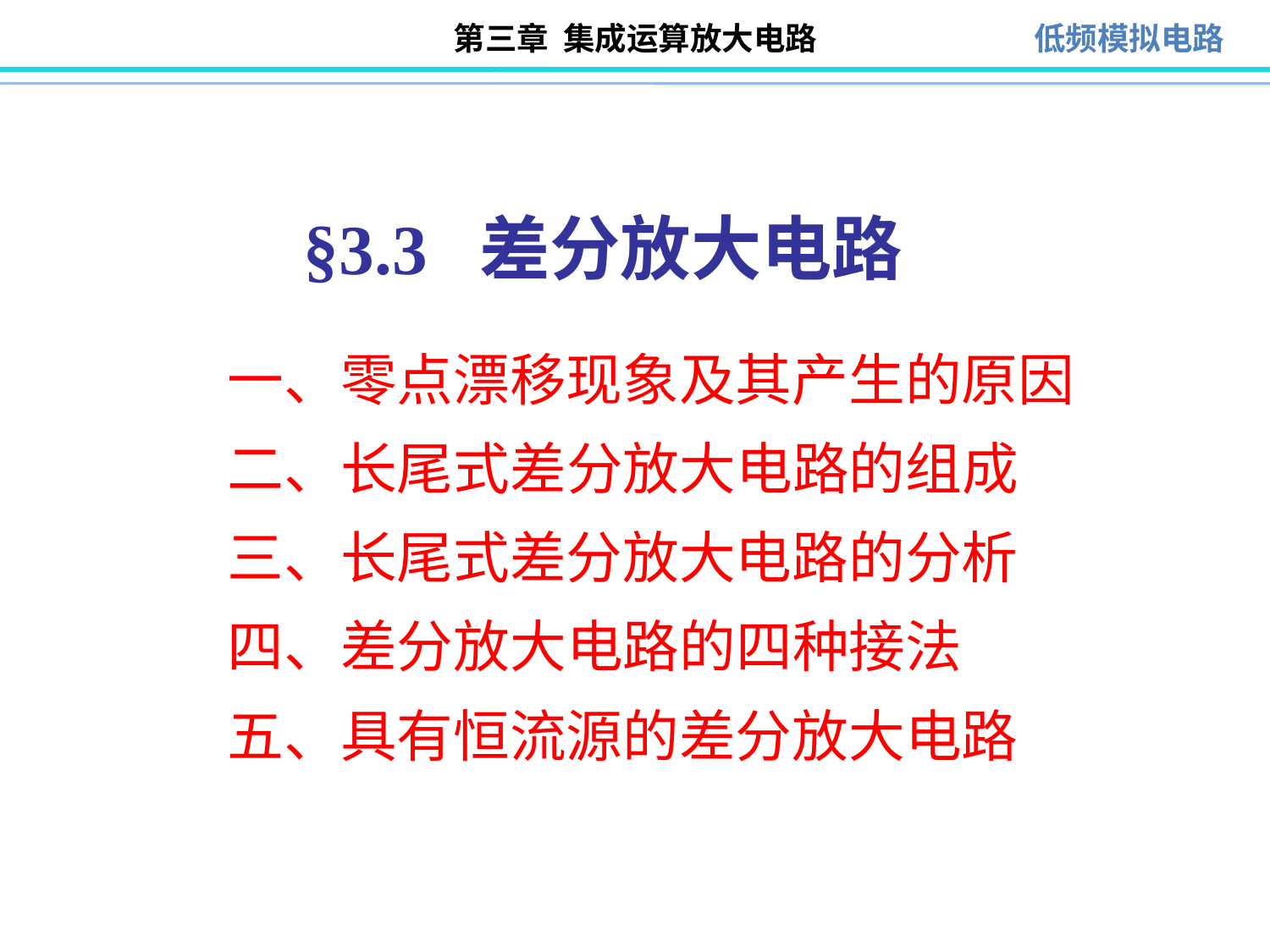

# §3.3  差分放大电路
一、零点漂移现象及其产生的原因
二、长尾式差分放大电路的组成
三、长尾式差分放大电路的分析
四、差分放大电路的四种接法
五、具有恒流源的差分放大电路
29